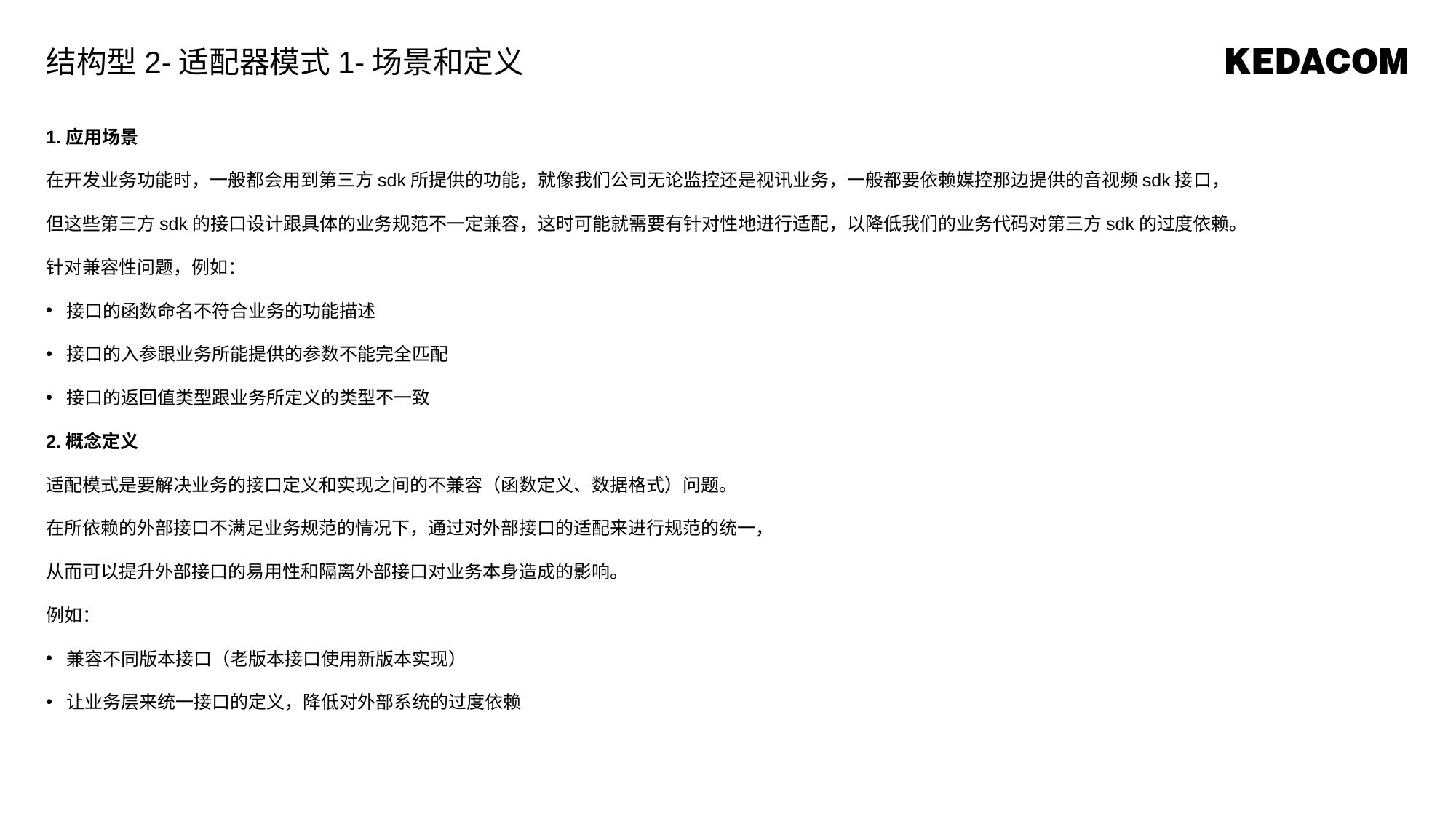

结构型2-适配器模式1-场景和定义
1.应用场景
在开发业务功能时，一般都会用到第三方sdk所提供的功能，就像我们公司无论监控还是视讯业务，一般都要依赖媒控那边提供的音视频sdk接口，
但这些第三方sdk的接口设计跟具体的业务规范不一定兼容，这时可能就需要有针对性地进行适配，以降低我们的业务代码对第三方sdk的过度依赖。
针对兼容性问题，例如：
接口的函数命名不符合业务的功能描述
接口的入参跟业务所能提供的参数不能完全匹配
接口的返回值类型跟业务所定义的类型不一致
2.概念定义
适配模式是要解决业务的接口定义和实现之间的不兼容（函数定义、数据格式）问题。
在所依赖的外部接口不满足业务规范的情况下，通过对外部接口的适配来进行规范的统一，
从而可以提升外部接口的易用性和隔离外部接口对业务本身造成的影响。
例如：
兼容不同版本接口（老版本接口使用新版本实现）
让业务层来统一接口的定义，降低对外部系统的过度依赖